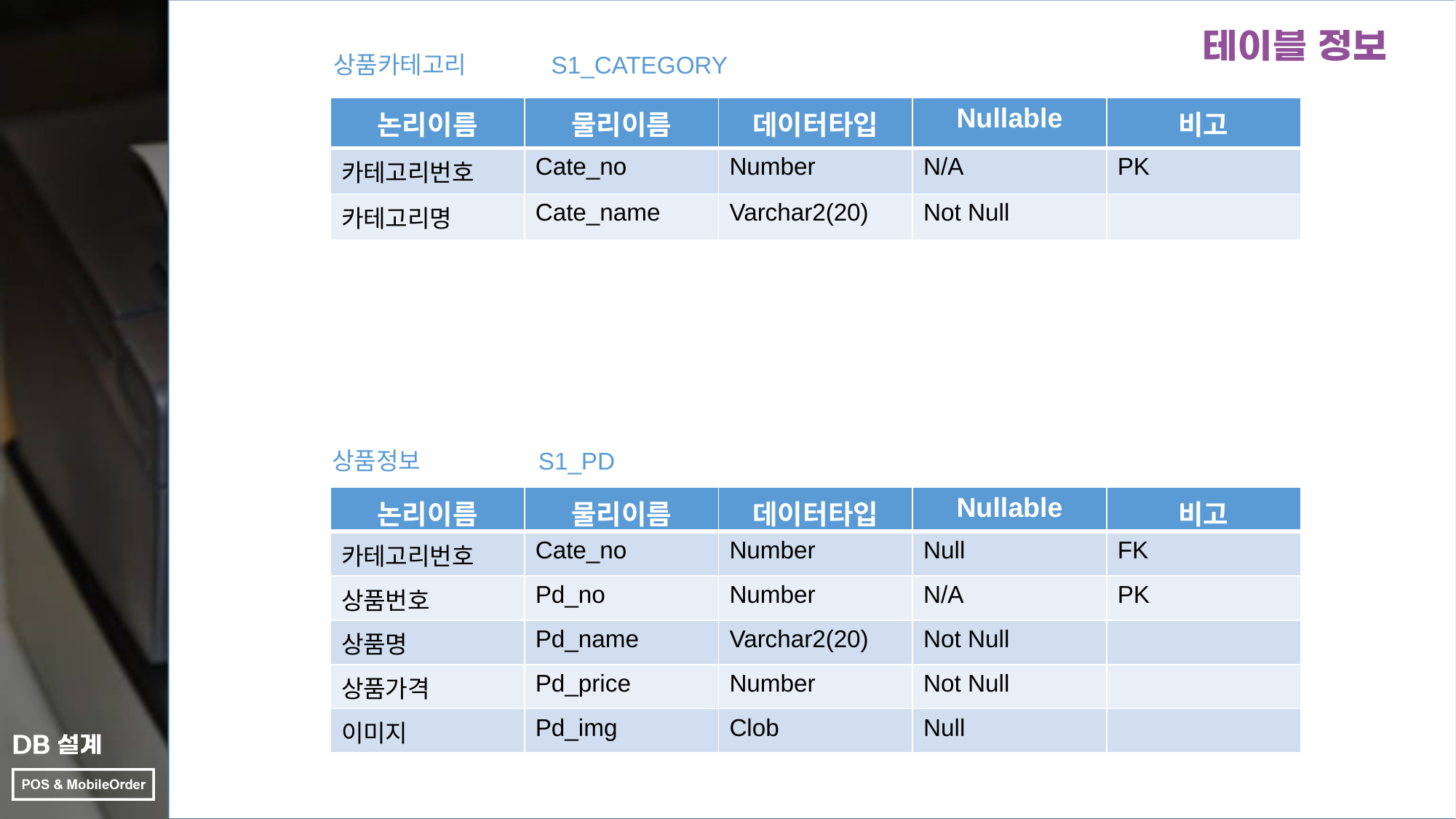

상품카테고리
S1_CATEGORY
| 논리이름 | 물리이름 | 데이터타입 | Nullable | 비고 |
| --- | --- | --- | --- | --- |
| 카테고리번호 | Cate\_no | Number | N/A | PK |
| 카테고리명 | Cate\_name | Varchar2(20) | Not Null |  |
상품정보
S1_PD
| 논리이름 | 물리이름 | 데이터타입 | Nullable | 비고 |
| --- | --- | --- | --- | --- |
| 카테고리번호 | Cate\_no | Number | Null | FK |
| 상품번호 | Pd\_no | Number | N/A | PK |
| 상품명 | Pd\_name | Varchar2(20) | Not Null |  |
| 상품가격 | Pd\_price | Number | Not Null |  |
| 이미지 | Pd\_img | Clob | Null |  |